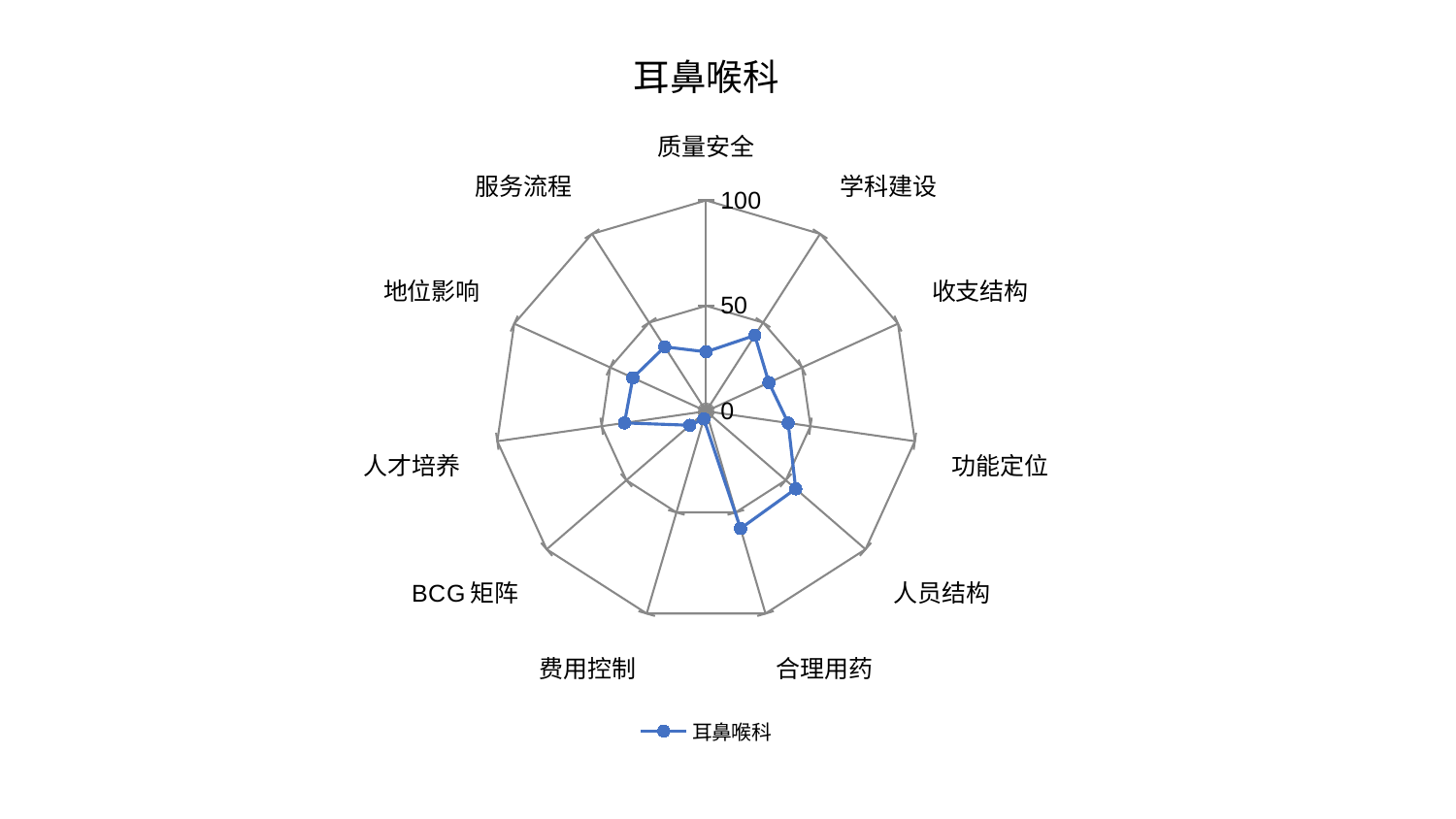

### Chart: 耳鼻喉科

| Category | 耳鼻喉科 |
|---|---|
| 质量安全 | 28.178416731796023 |
| 学科建设 | 42.7373626459534 |
| 收支结构 | 32.733330940076364 |
| 功能定位 | 39.325697808551645 |
| 人员结构 | 56.208842106741784 |
| 合理用药 | 57.976760334749905 |
| 费用控制 | 3.826065024827687 |
| BCG矩阵 | 10.198846557264249 |
| 人才培养 | 39.0957038489063 |
| 地位影响 | 38.19431503076819 |
| 服务流程 | 36.323991676464814 |
129